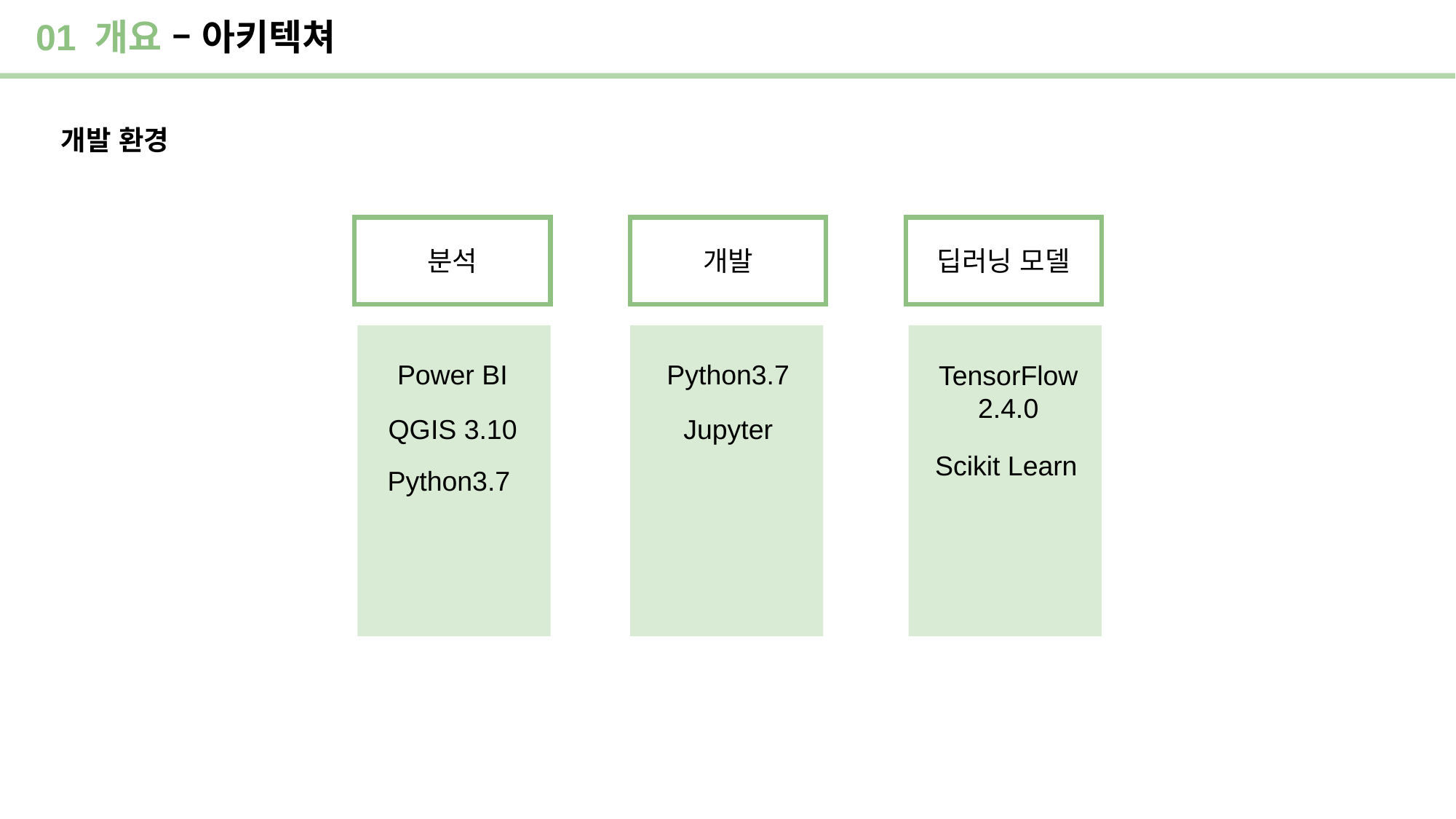

01 개요 – 아키텍쳐

개발 환경

분석

Power BI
QGIS 3.10
Python3.7

개발

Python3.7
Jupyter

딥러닝 모델

TensorFlow 2.4.0
Scikit Learn